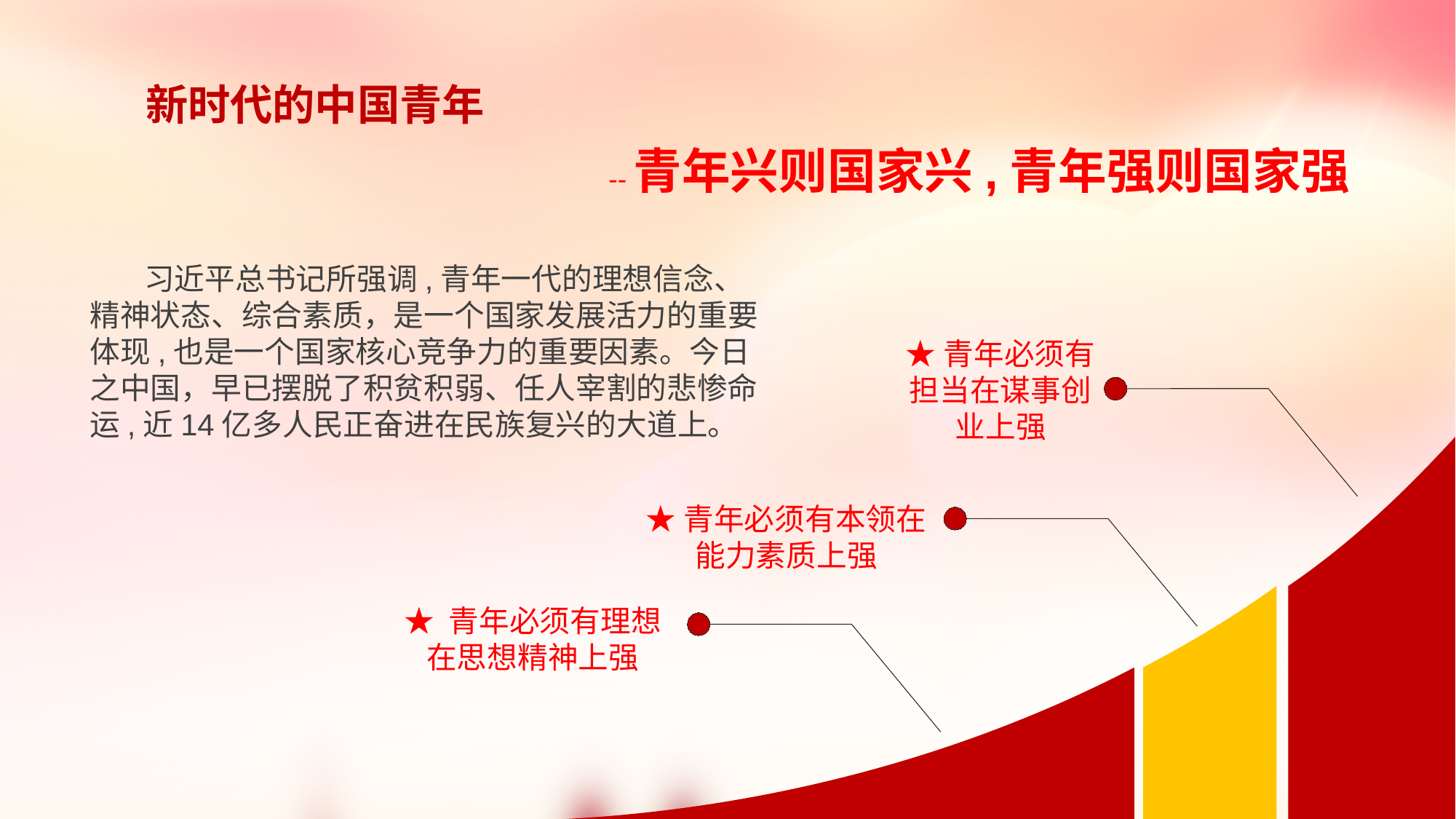

新时代的中国青年
--青年兴则国家兴,青年强则国家强
       习近平总书记所强调,青年一代的理想信念、精神状态、综合素质，是一个国家发展活力的重要体现,也是一个国家核心竞争力的重要因素。今日之中国，早已摆脱了积贫积弱、任人宰割的悲惨命运,近14亿多人民正奋进在民族复兴的大道上。
★青年必须有担当在谋事创业上强

★青年必须有本领在能力素质上强

★ 青年必须有理想在思想精神上强